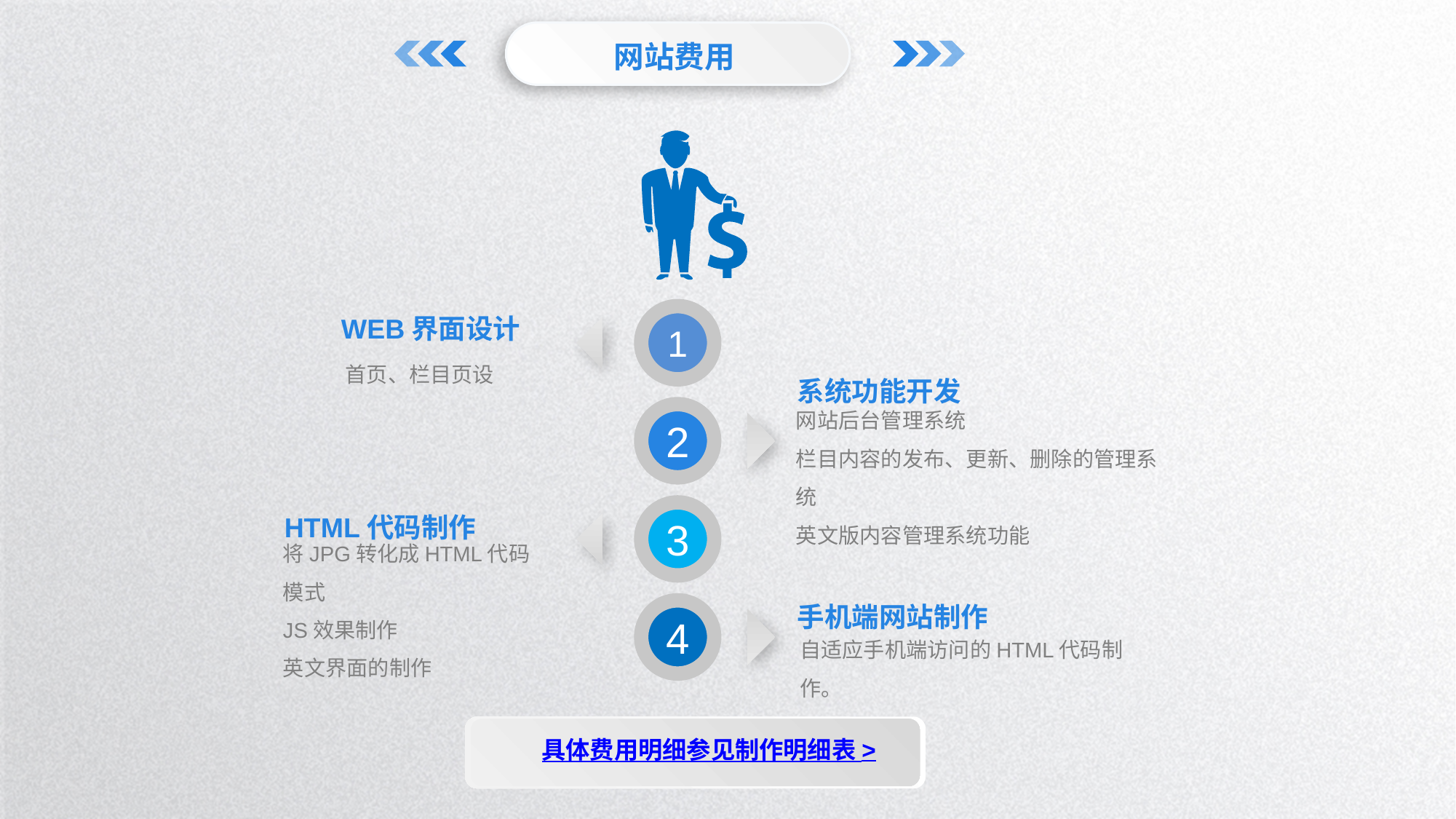

网站费用

WEB界面设计
1

首页、栏目页设
系统功能开发
2
网站后台管理系统
栏目内容的发布、更新、删除的管理系统
英文版内容管理系统功能

3
HTML代码制作
具体费用明细参见制作明细表 >

将JPG转化成HTML代码模式
JS效果制作
英文界面的制作
手机端网站制作
4

自适应手机端访问的HTML代码制作。